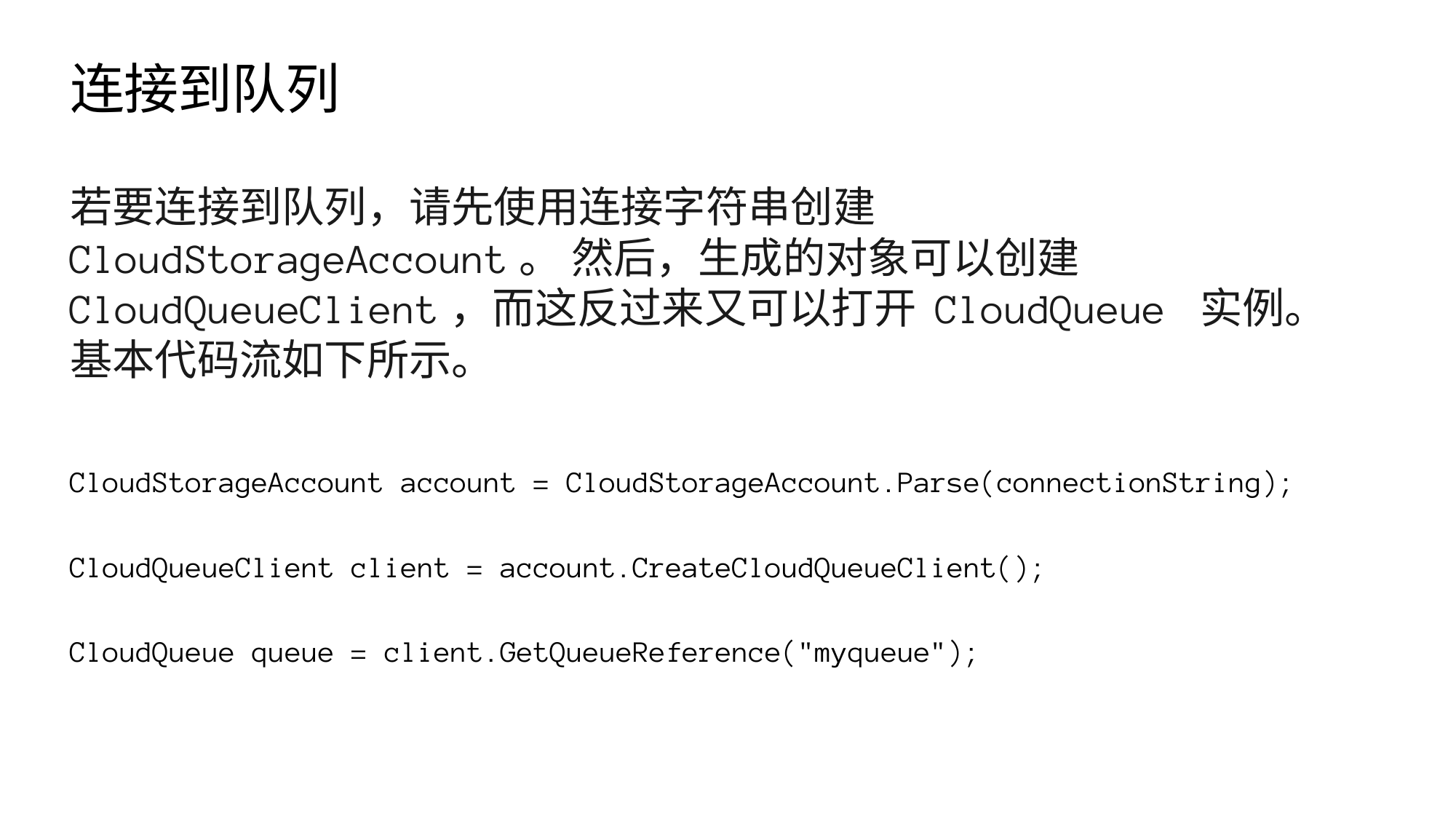

# 连接到队列
若要连接到队列，请先使用连接字符串创建 CloudStorageAccount。 然后，生成的对象可以创建 CloudQueueClient，而这反过来又可以打开 CloudQueue 实例。 基本代码流如下所示。
CloudStorageAccount account = CloudStorageAccount.Parse(connectionString);

CloudQueueClient client = account.CreateCloudQueueClient();

CloudQueue queue = client.GetQueueReference("myqueue");